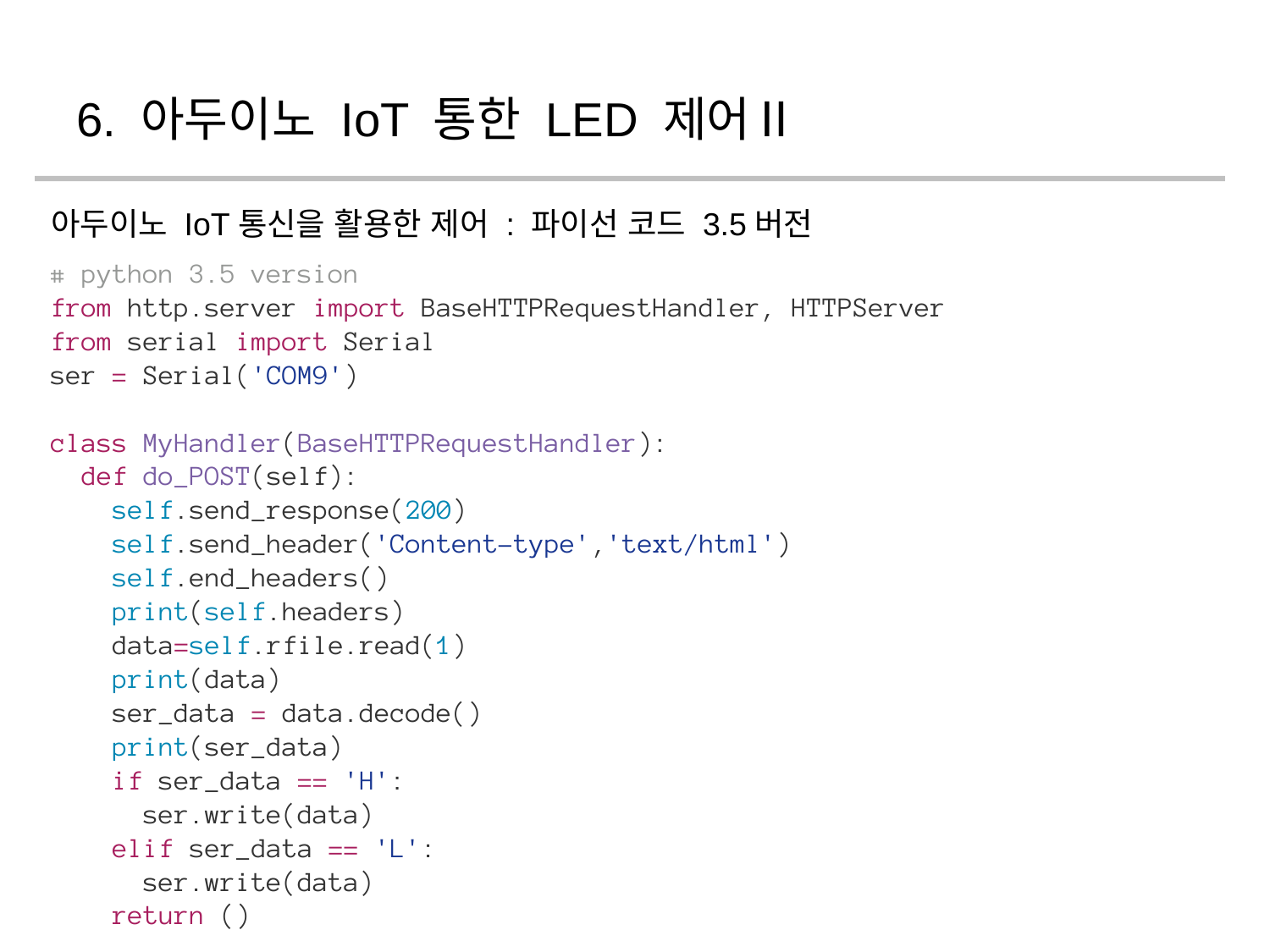

# 6. 아두이노 IoT 통한 LED 제어Ⅱ

아두이노 IoT통신을 활용한 제어 : 파이선 코드 3.5버전
# python 3.5 version
from http.server import BaseHTTPRequestHandler, HTTPServer
from serial import Serial
ser = Serial('COM9')

class MyHandler(BaseHTTPRequestHandler):
  def do_POST(self):
    self.send_response(200)
    self.send_header('Content-type','text/html')
    self.end_headers()
    print(self.headers)
    data=self.rfile.read(1)
    print(data)
    ser_data = data.decode()
    print(ser_data)
    if ser_data == 'H':
      ser.write(data)
    elif ser_data == 'L':
      ser.write(data)
    return ()